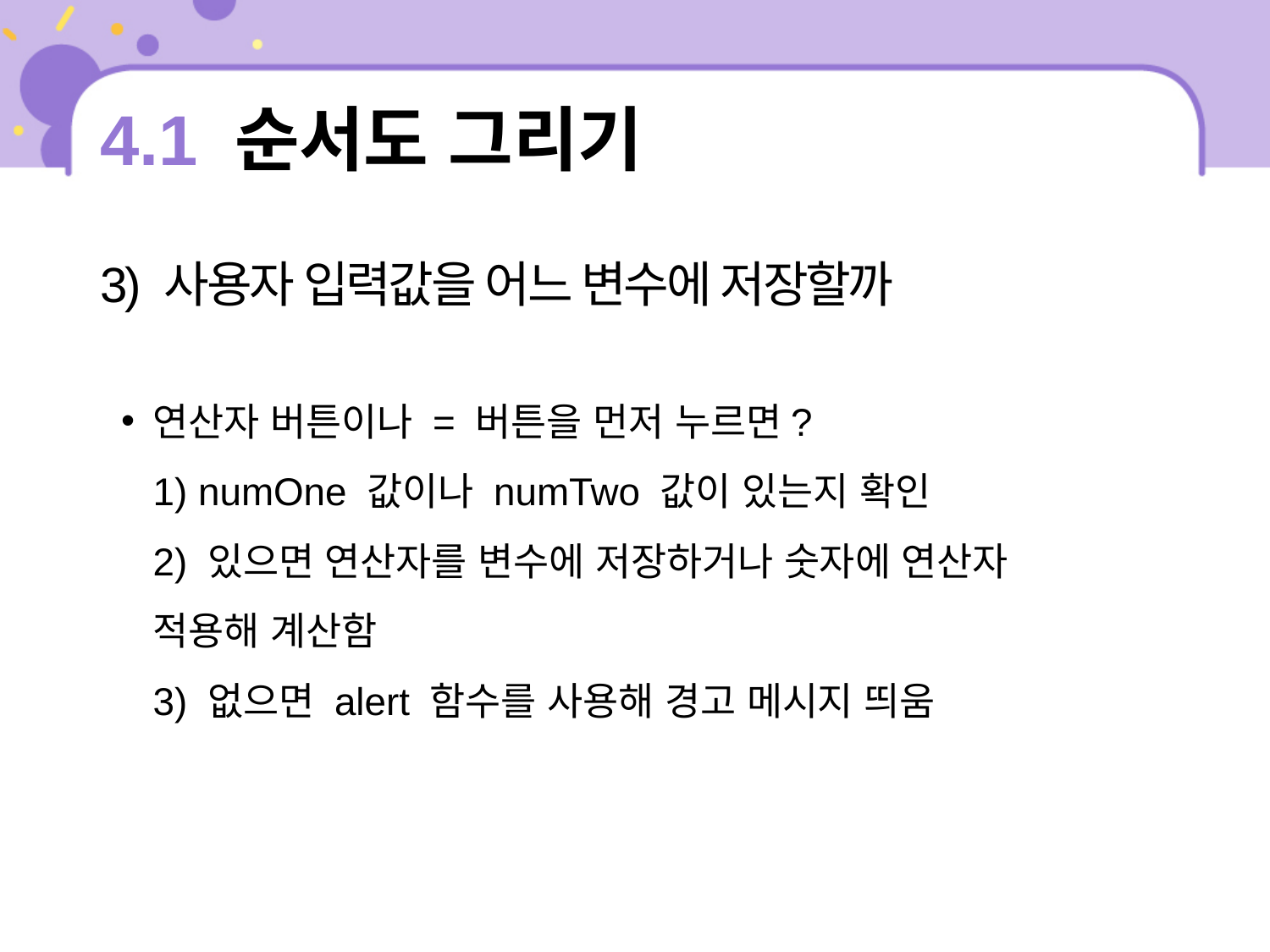

# 4.1 순서도 그리기
3) 사용자 입력값을 어느 변수에 저장할까

연산자 버튼이나 = 버튼을 먼저 누르면?
1) numOne 값이나 numTwo 값이 있는지 확인
2) 있으면 연산자를 변수에 저장하거나 숫자에 연산자 적용해 계산함
3) 없으면 alert 함수를 사용해 경고 메시지 띄움